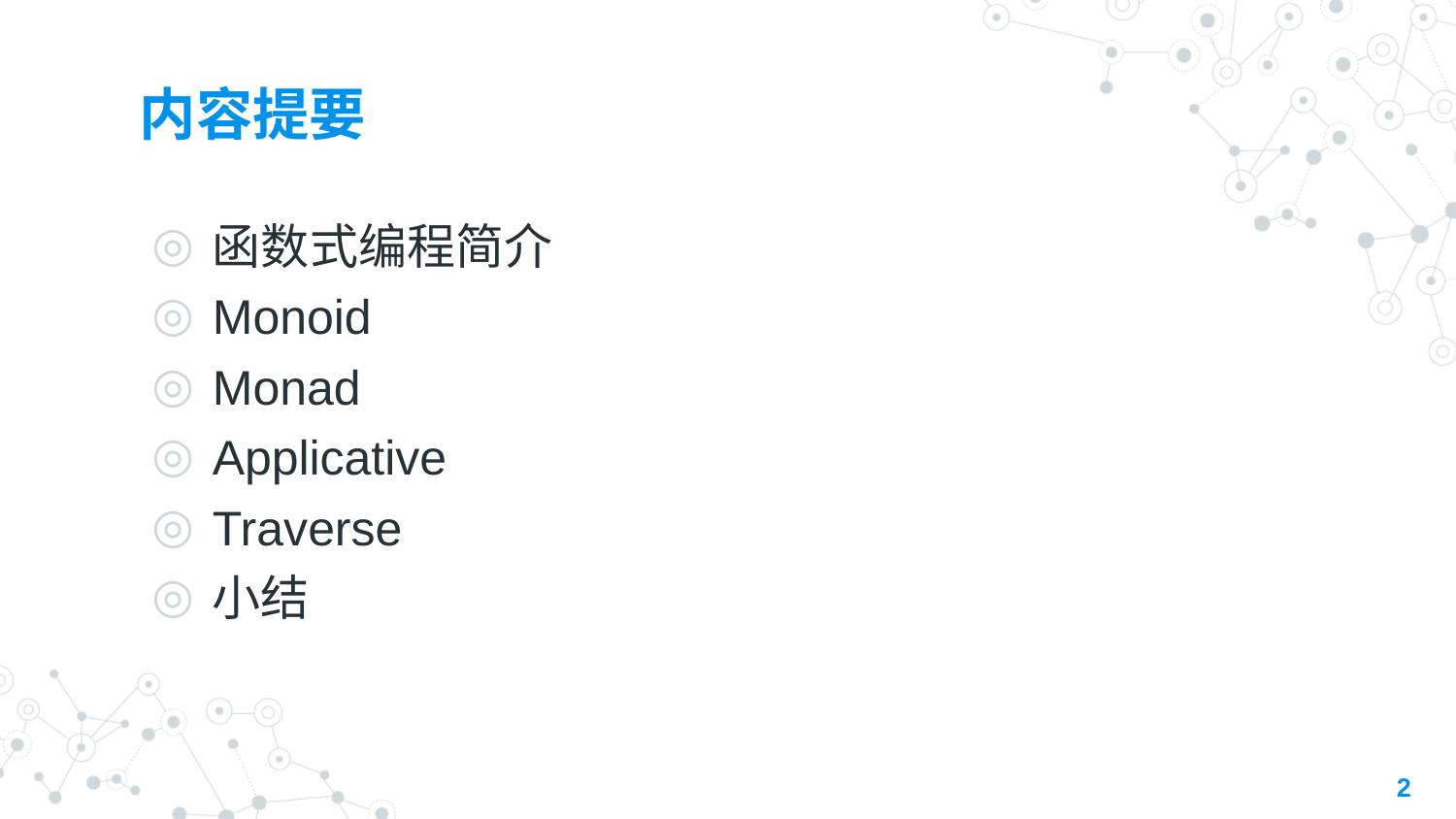

# 内容提要
函数式编程简介
Monoid
Monad
Applicative
Traverse
小结
2